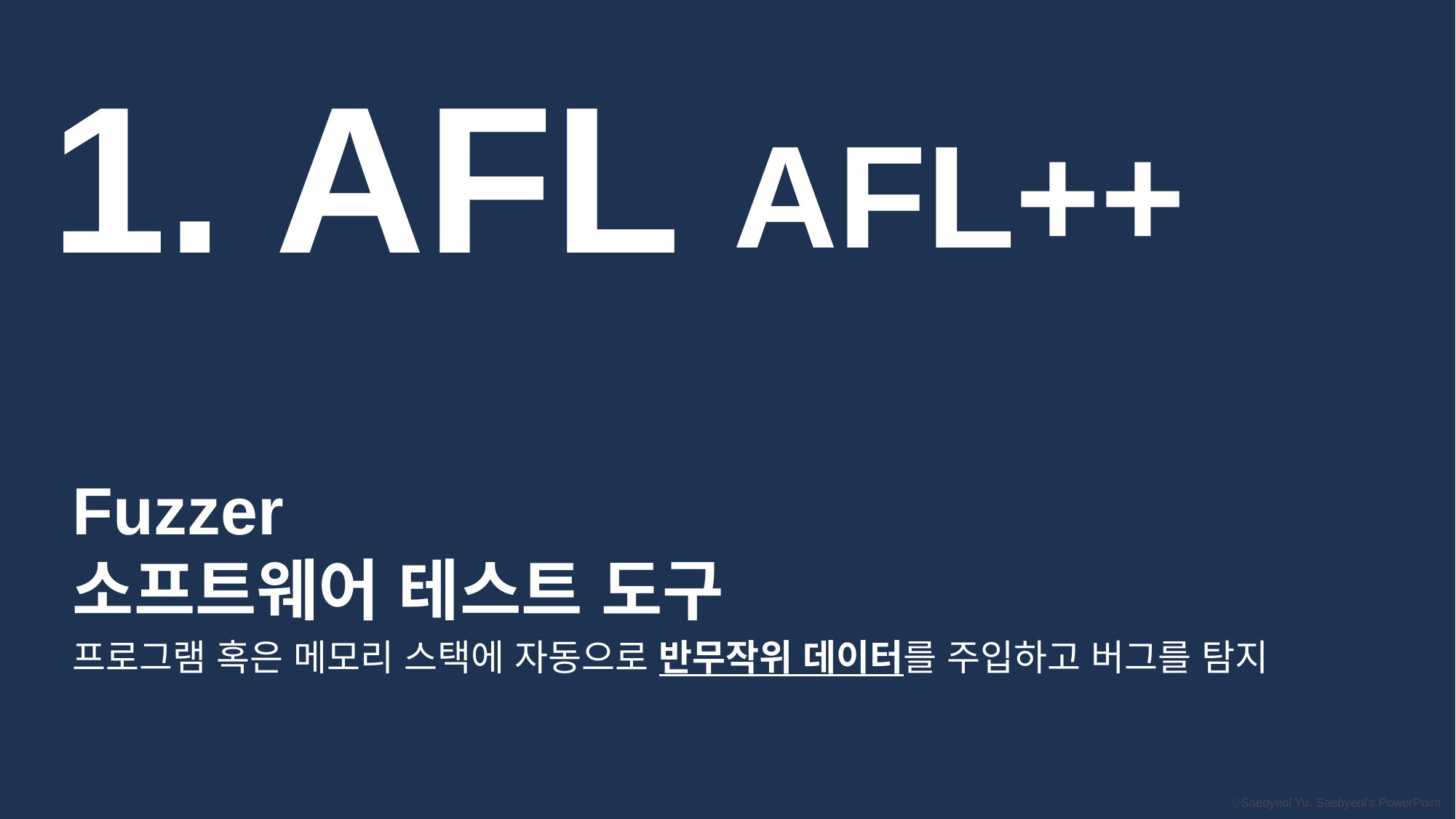

1. AFL
AFL++
Fuzzer
소프트웨어 테스트 도구
프로그램 혹은 메모리 스택에 자동으로 반무작위 데이터를 주입하고 버그를 탐지